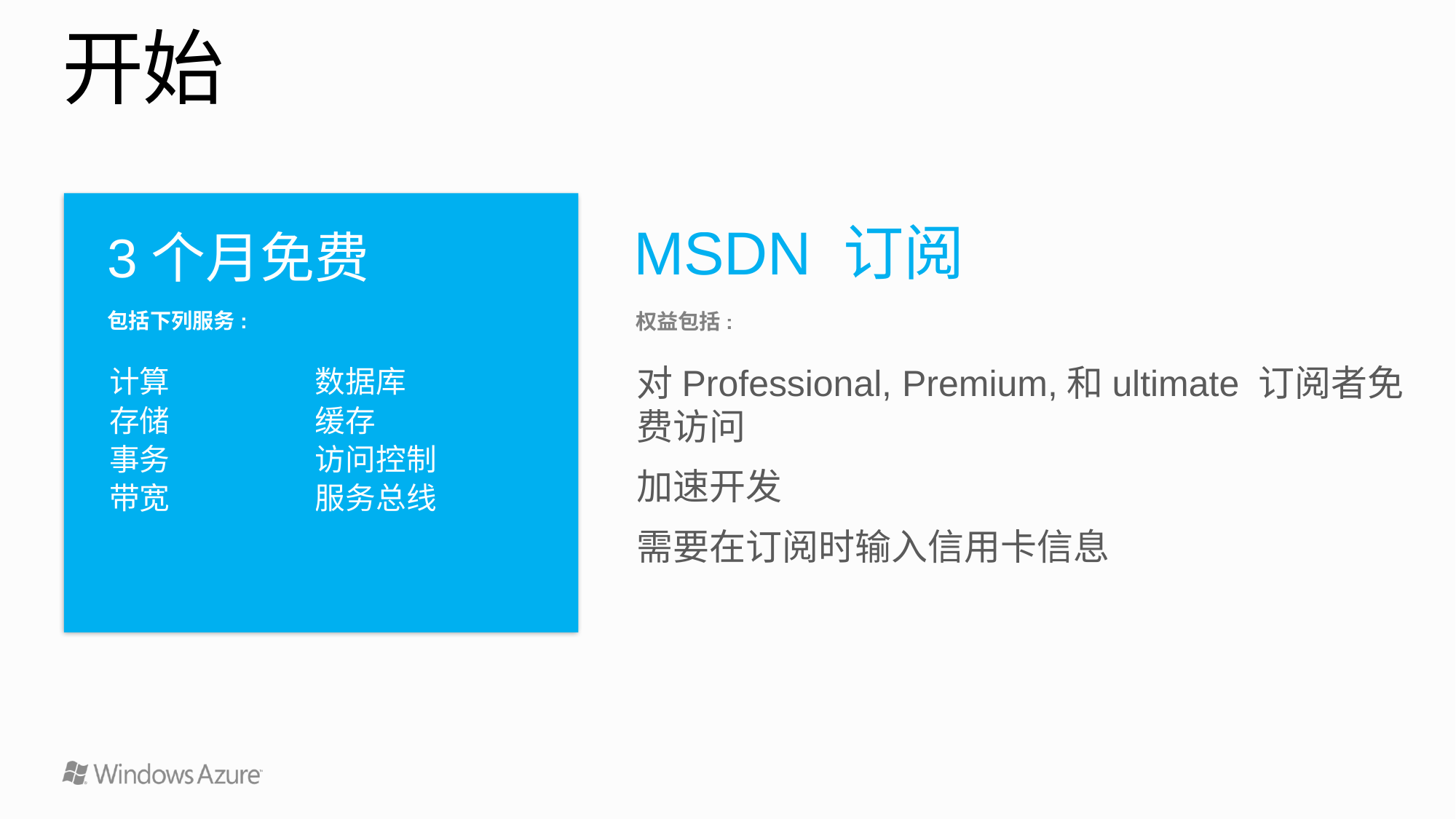

# 开始

MSDN 订阅
3个月免费
包括下列服务:
计算
存储
事务
带宽
数据库
缓存
访问控制
服务总线
权益包括:
对Professional, Premium,和ultimate 订阅者免费访问
加速开发
需要在订阅时输入信用卡信息